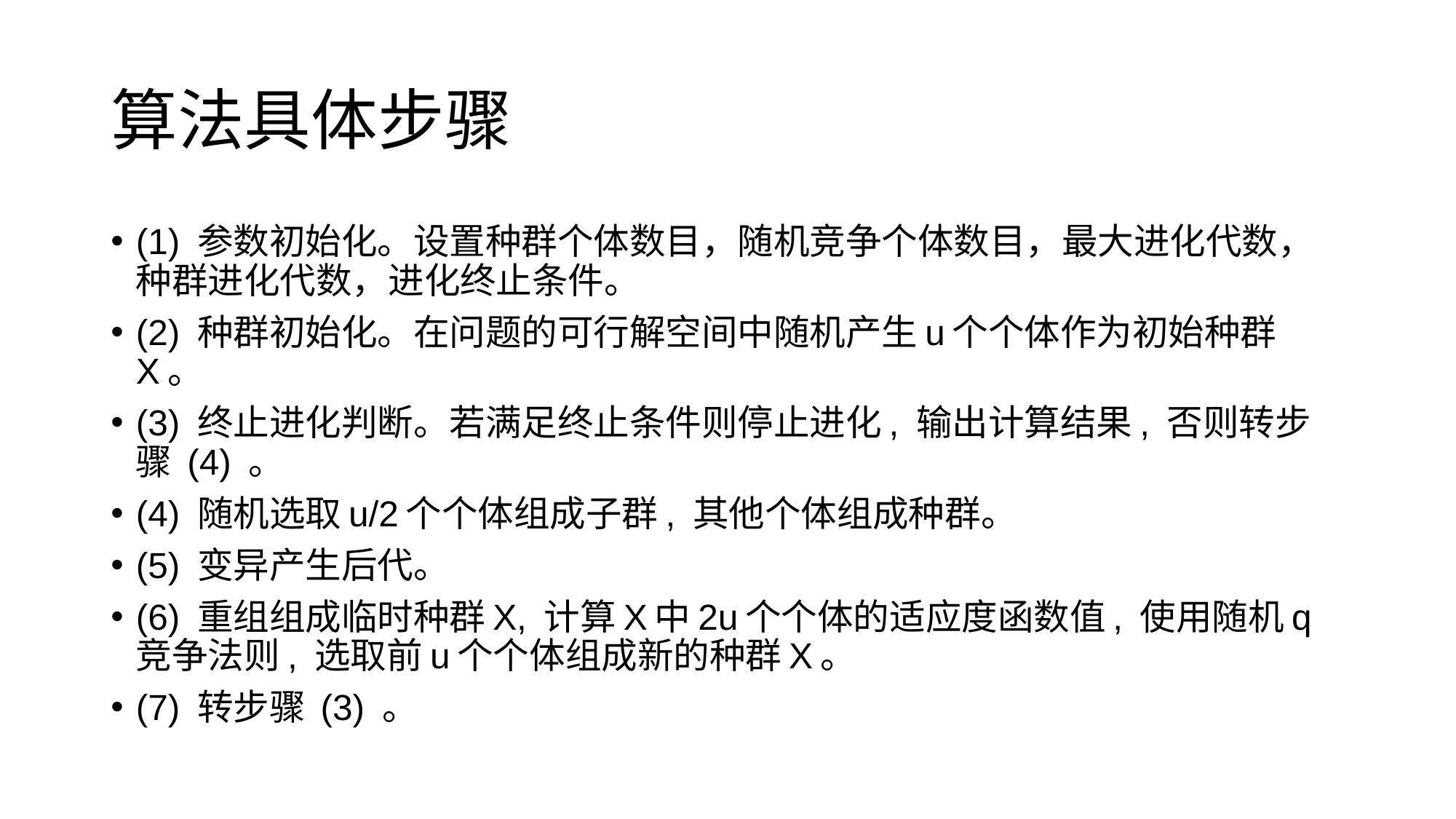

# 算法具体步骤
(1) 参数初始化。设置种群个体数目，随机竞争个体数目，最大进化代数，种群进化代数，进化终止条件。
(2) 种群初始化。在问题的可行解空间中随机产生u个个体作为初始种群X。
(3) 终止进化判断。若满足终止条件则停止进化, 输出计算结果, 否则转步骤 (4) 。
(4) 随机选取u/2个个体组成子群, 其他个体组成种群。
(5) 变异产生后代。
(6) 重组组成临时种群X, 计算X中2u个个体的适应度函数值, 使用随机q竞争法则, 选取前u个个体组成新的种群X。
(7) 转步骤 (3) 。